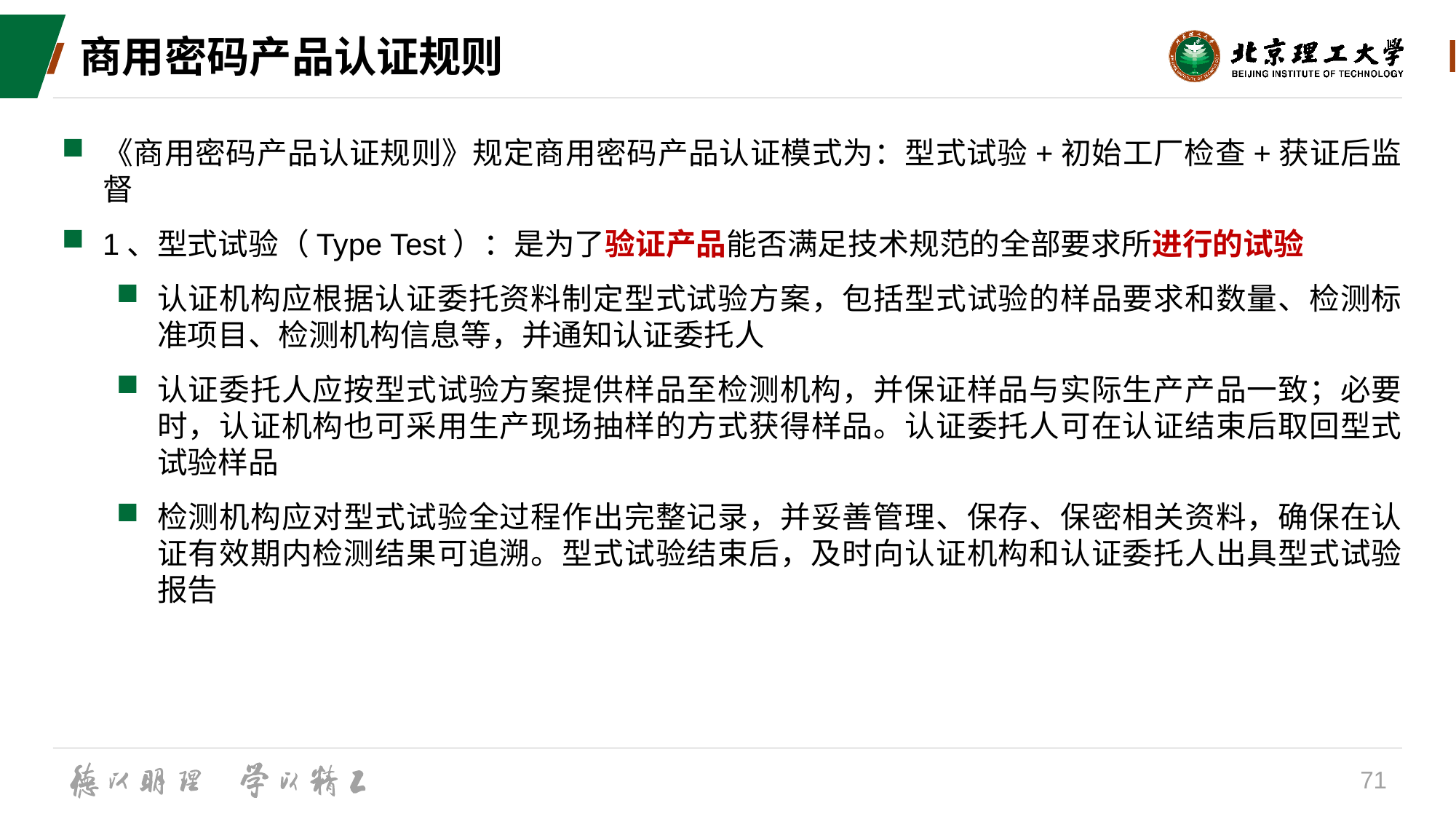

# 商用密码产品认证规则
《商用密码产品认证规则》规定商用密码产品认证模式为：型式试验+初始工厂检查+获证后监督
1、型式试验（Type Test）：是为了验证产品能否满足技术规范的全部要求所进行的试验
认证机构应根据认证委托资料制定型式试验方案，包括型式试验的样品要求和数量、检测标准项目、检测机构信息等，并通知认证委托人
认证委托人应按型式试验方案提供样品至检测机构，并保证样品与实际生产产品一致；必要时，认证机构也可采用生产现场抽样的方式获得样品。认证委托人可在认证结束后取回型式试验样品
检测机构应对型式试验全过程作出完整记录，并妥善管理、保存、保密相关资料，确保在认证有效期内检测结果可追溯。型式试验结束后，及时向认证机构和认证委托人出具型式试验报告